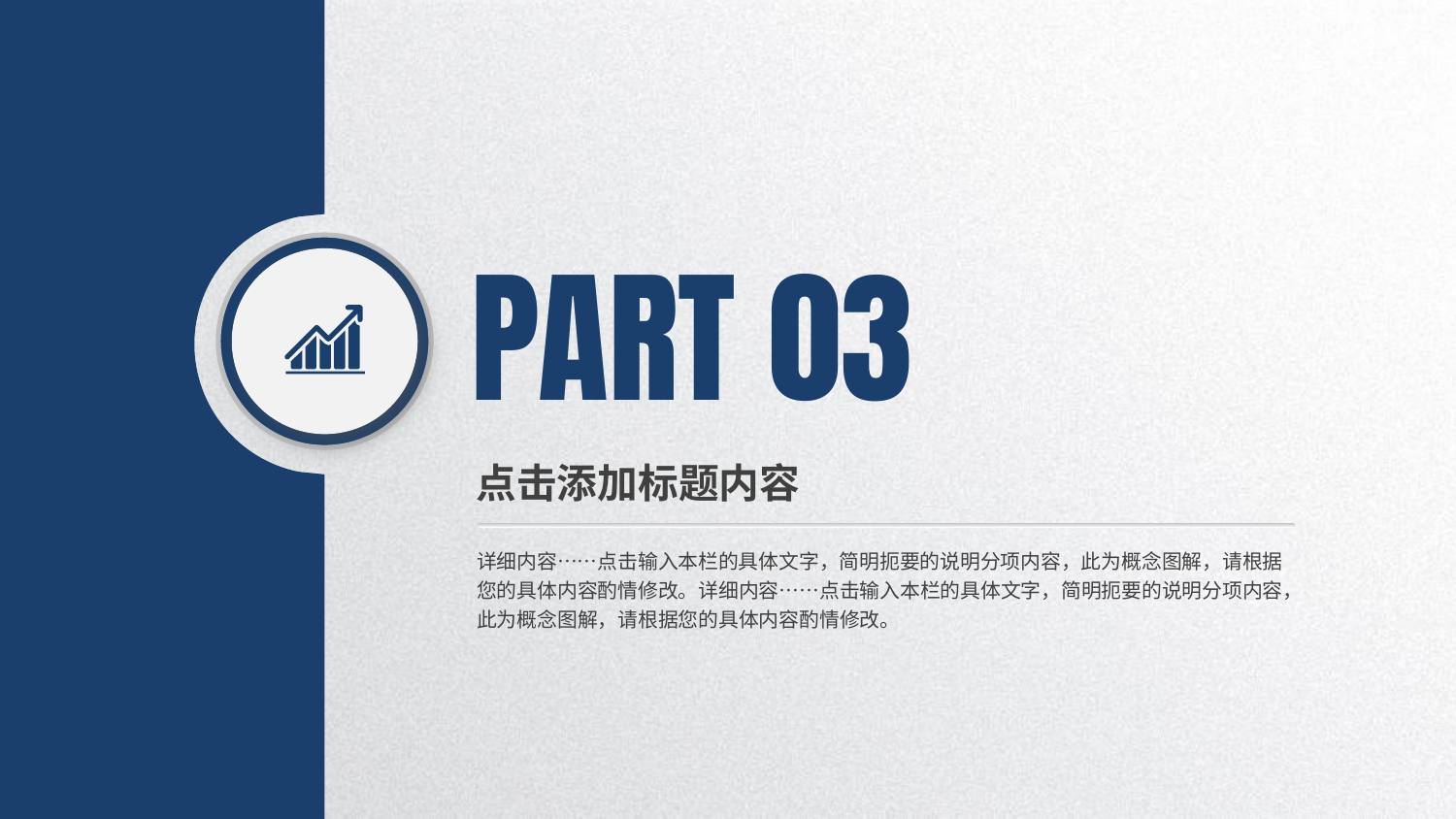

PART 03

点击添加标题内容

详细内容……点击输入本栏的具体文字，简明扼要的说明分项内容，此为概念图解，请根据您的具体内容酌情修改。详细内容……点击输入本栏的具体文字，简明扼要的说明分项内容，此为概念图解，请根据您的具体内容酌情修改。